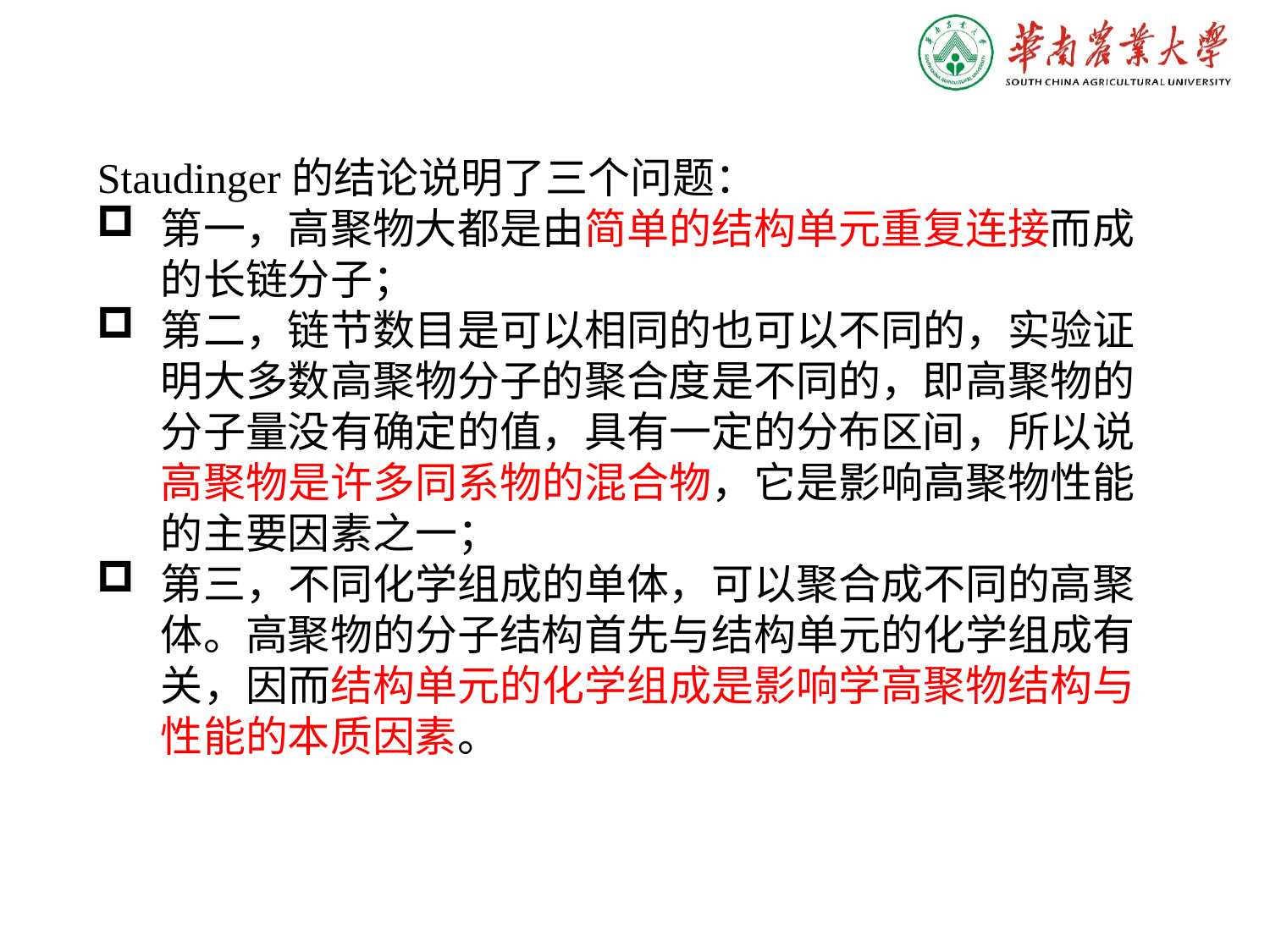

Staudinger的结论说明了三个问题：
第一，高聚物大都是由简单的结构单元重复连接而成的长链分子；
第二，链节数目是可以相同的也可以不同的，实验证明大多数高聚物分子的聚合度是不同的，即高聚物的分子量没有确定的值，具有一定的分布区间，所以说高聚物是许多同系物的混合物，它是影响高聚物性能的主要因素之一；
第三，不同化学组成的单体，可以聚合成不同的高聚体。高聚物的分子结构首先与结构单元的化学组成有关，因而结构单元的化学组成是影响学高聚物结构与性能的本质因素。